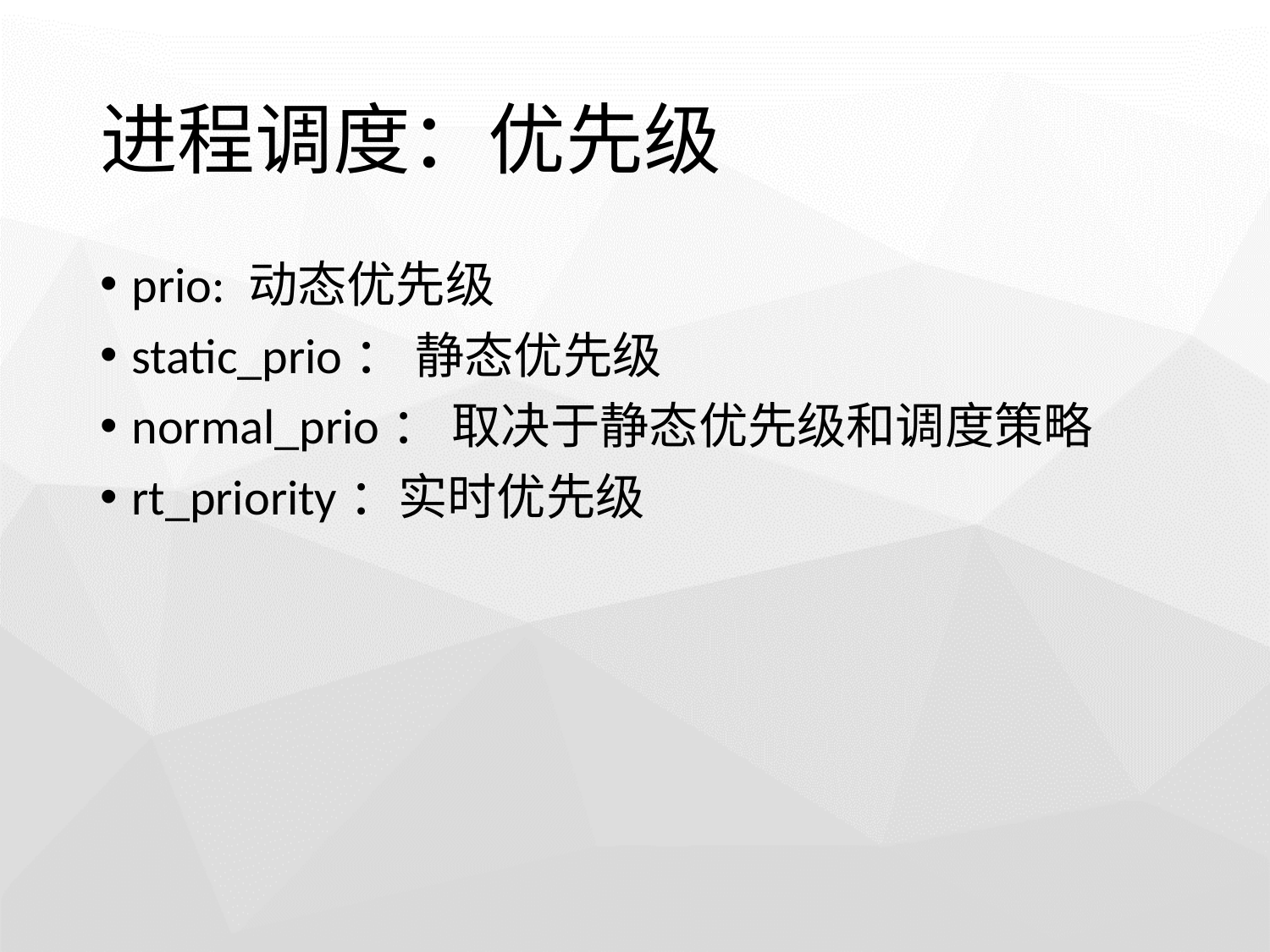

# 进程调度：优先级
prio: 动态优先级
static_prio： 静态优先级
normal_prio： 取决于静态优先级和调度策略
rt_priority：实时优先级